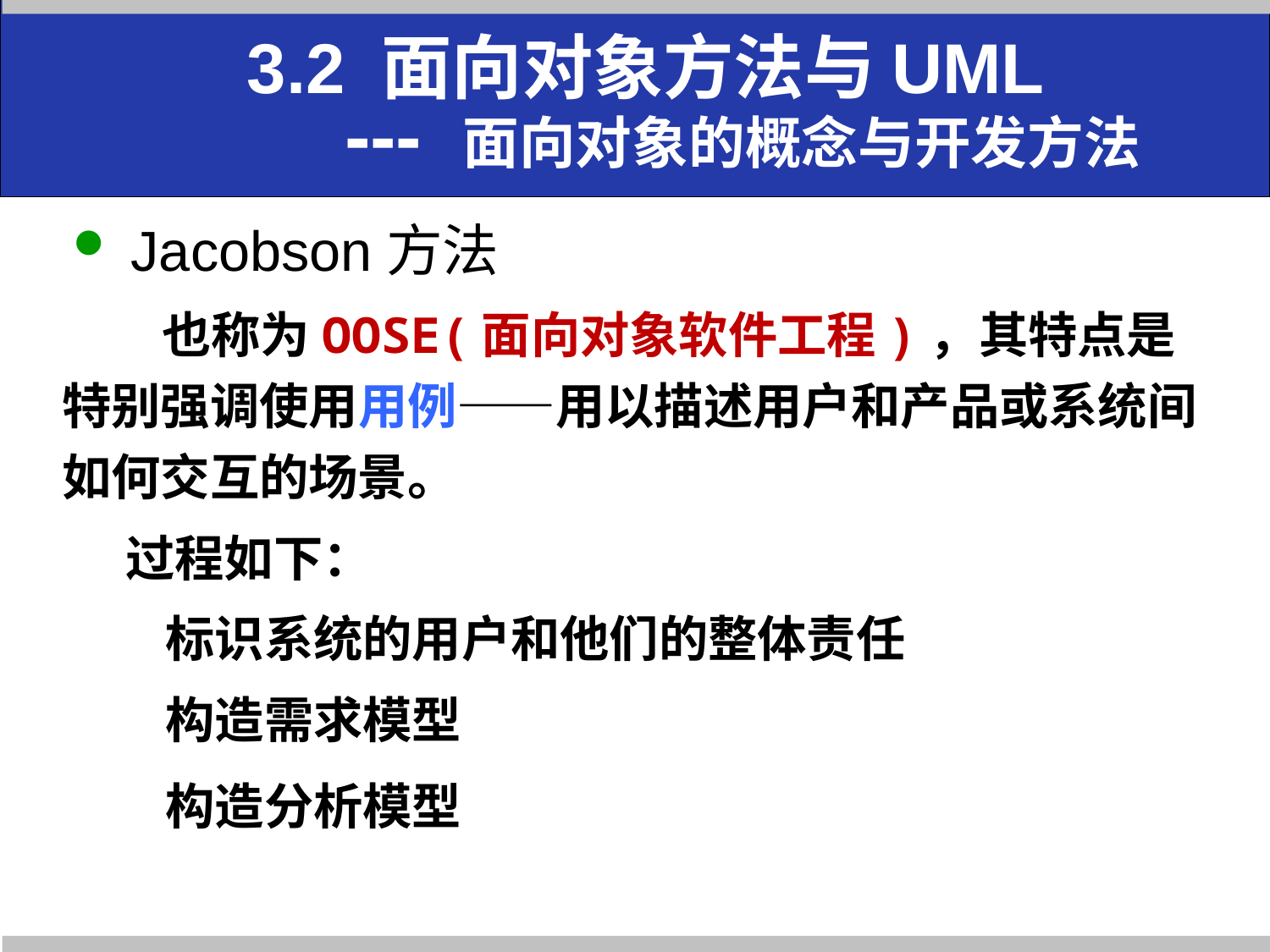

# 3.2 面向对象方法与UML --- 面向对象的概念与开发方法
 Jacobson方法
也称为OOSE(面向对象软件工程)，其特点是特别强调使用用例——用以描述用户和产品或系统间如何交互的场景。
过程如下：
标识系统的用户和他们的整体责任
构造需求模型
构造分析模型
285